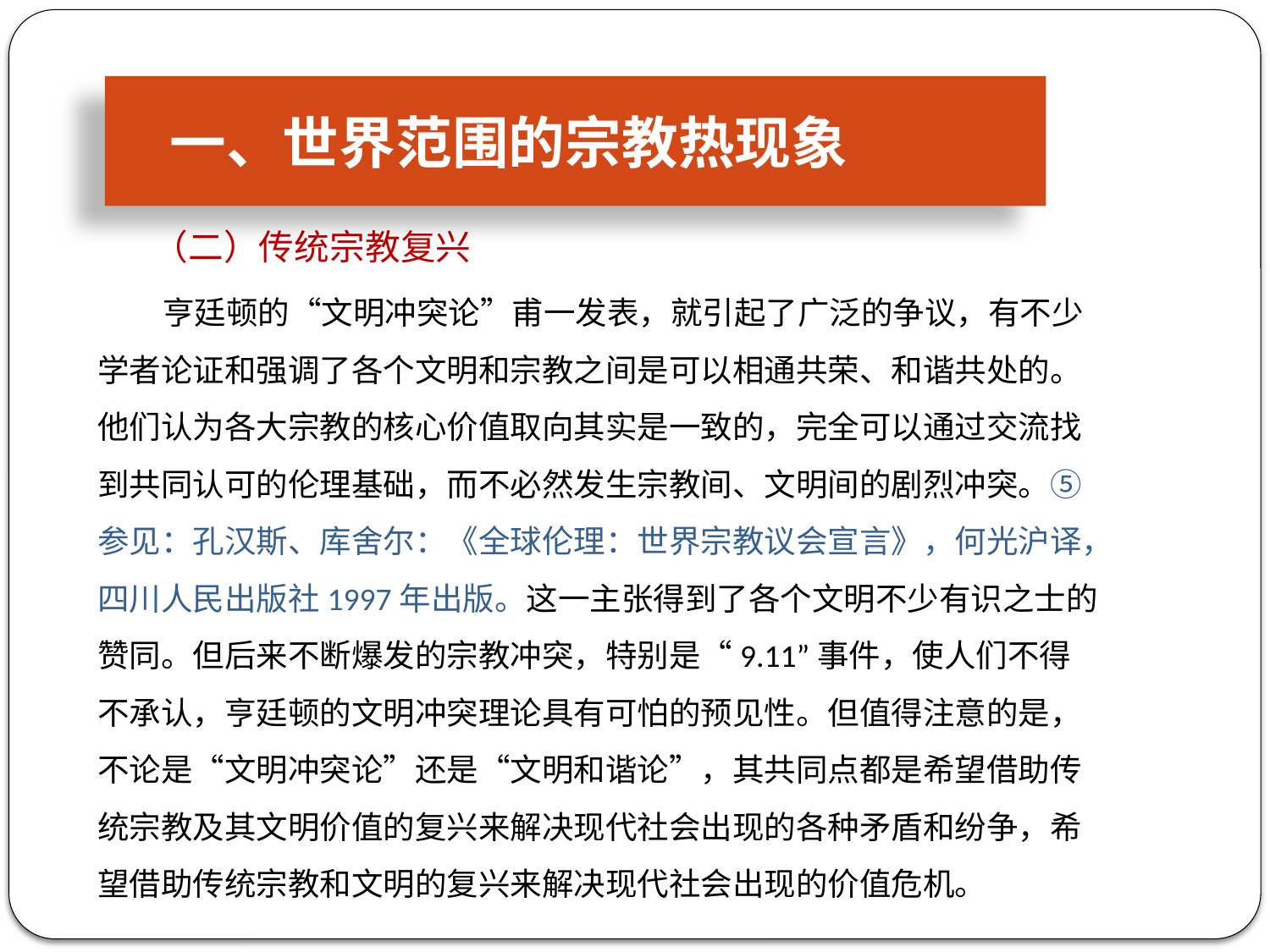

一、世界范围的宗教热现象
      （二）传统宗教复兴
        亨廷顿的“文明冲突论”甫一发表，就引起了广泛的争议，有不少学者论证和强调了各个文明和宗教之间是可以相通共荣、和谐共处的。他们认为各大宗教的核心价值取向其实是一致的，完全可以通过交流找到共同认可的伦理基础，而不必然发生宗教间、文明间的剧烈冲突。⑤参见：孔汉斯、库舍尔：《全球伦理：世界宗教议会宣言》，何光沪译，四川人民出版社1997年出版。这一主张得到了各个文明不少有识之士的赞同。但后来不断爆发的宗教冲突，特别是“9.11”事件，使人们不得不承认，亨廷顿的文明冲突理论具有可怕的预见性。但值得注意的是，不论是“文明冲突论”还是“文明和谐论”，其共同点都是希望借助传统宗教及其文明价值的复兴来解决现代社会出现的各种矛盾和纷争，希望借助传统宗教和文明的复兴来解决现代社会出现的价值危机。